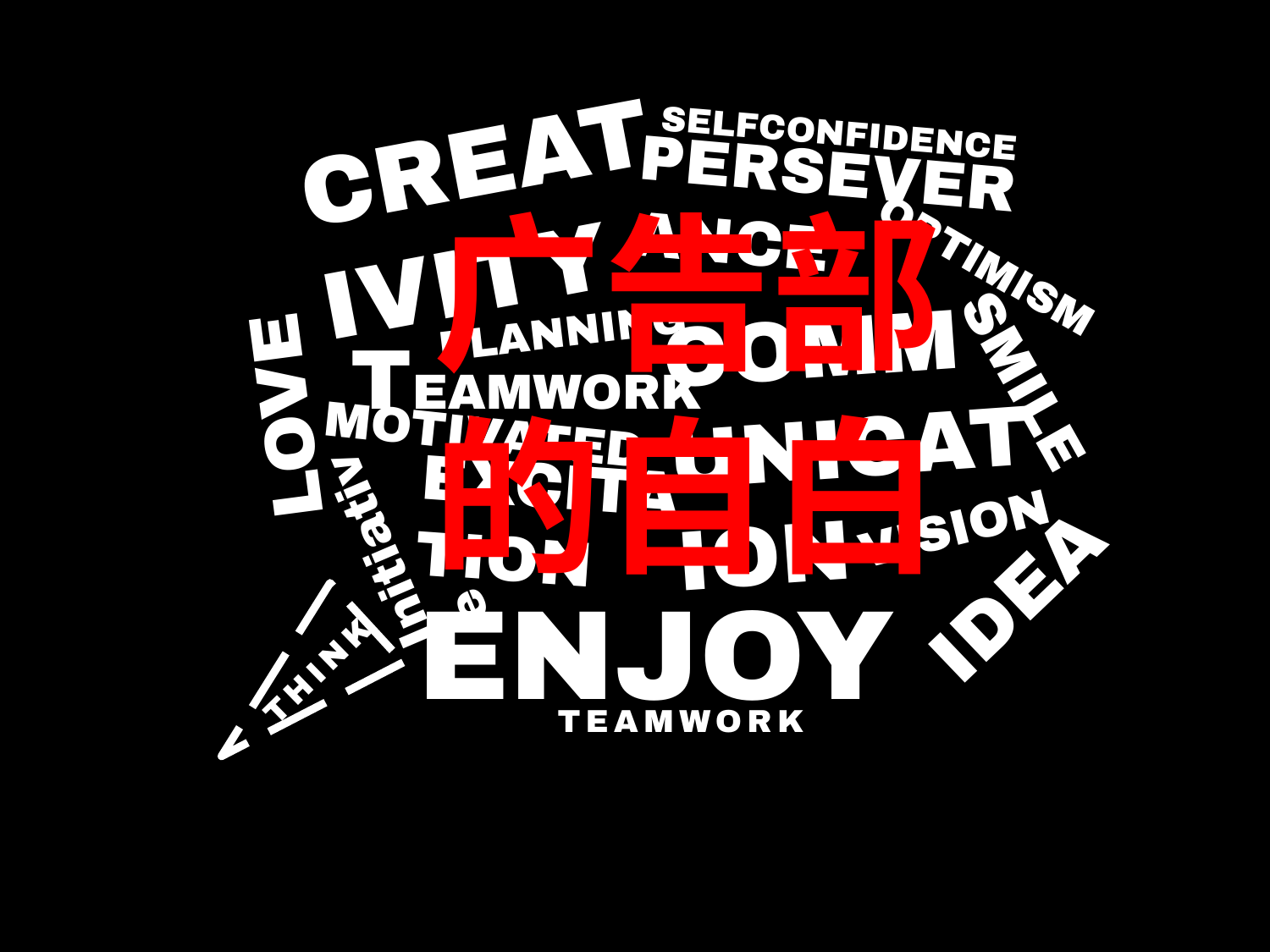

CREATIVITY
SELFCONFIDENCE
PERSEVERANCE
OPTIMISM
COMMUNICATION
# 广告部 的自白
PLANNING
LOVE
TEAMWORK
SMILE
MOTIVATED
EXCITATION
IDEA
Initiative
VISION
ENJOY

THINK
TEAMWORK